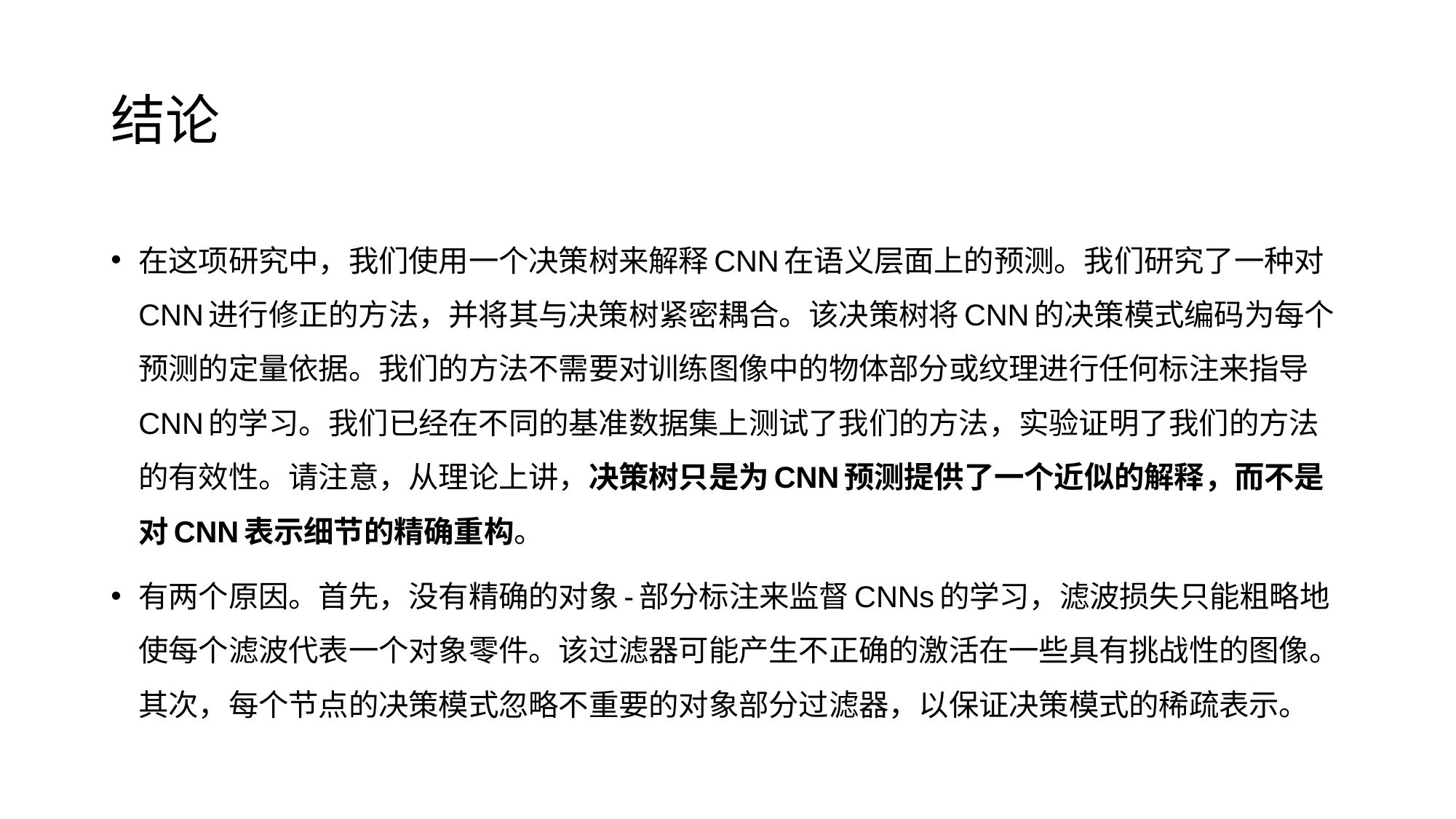

# 结论
在这项研究中，我们使用一个决策树来解释CNN在语义层面上的预测。我们研究了一种对CNN进行修正的方法，并将其与决策树紧密耦合。该决策树将CNN的决策模式编码为每个预测的定量依据。我们的方法不需要对训练图像中的物体部分或纹理进行任何标注来指导CNN的学习。我们已经在不同的基准数据集上测试了我们的方法，实验证明了我们的方法的有效性。请注意，从理论上讲，决策树只是为CNN预测提供了一个近似的解释，而不是对CNN表示细节的精确重构。
有两个原因。首先，没有精确的对象-部分标注来监督CNNs的学习，滤波损失只能粗略地使每个滤波代表一个对象零件。该过滤器可能产生不正确的激活在一些具有挑战性的图像。其次，每个节点的决策模式忽略不重要的对象部分过滤器，以保证决策模式的稀疏表示。